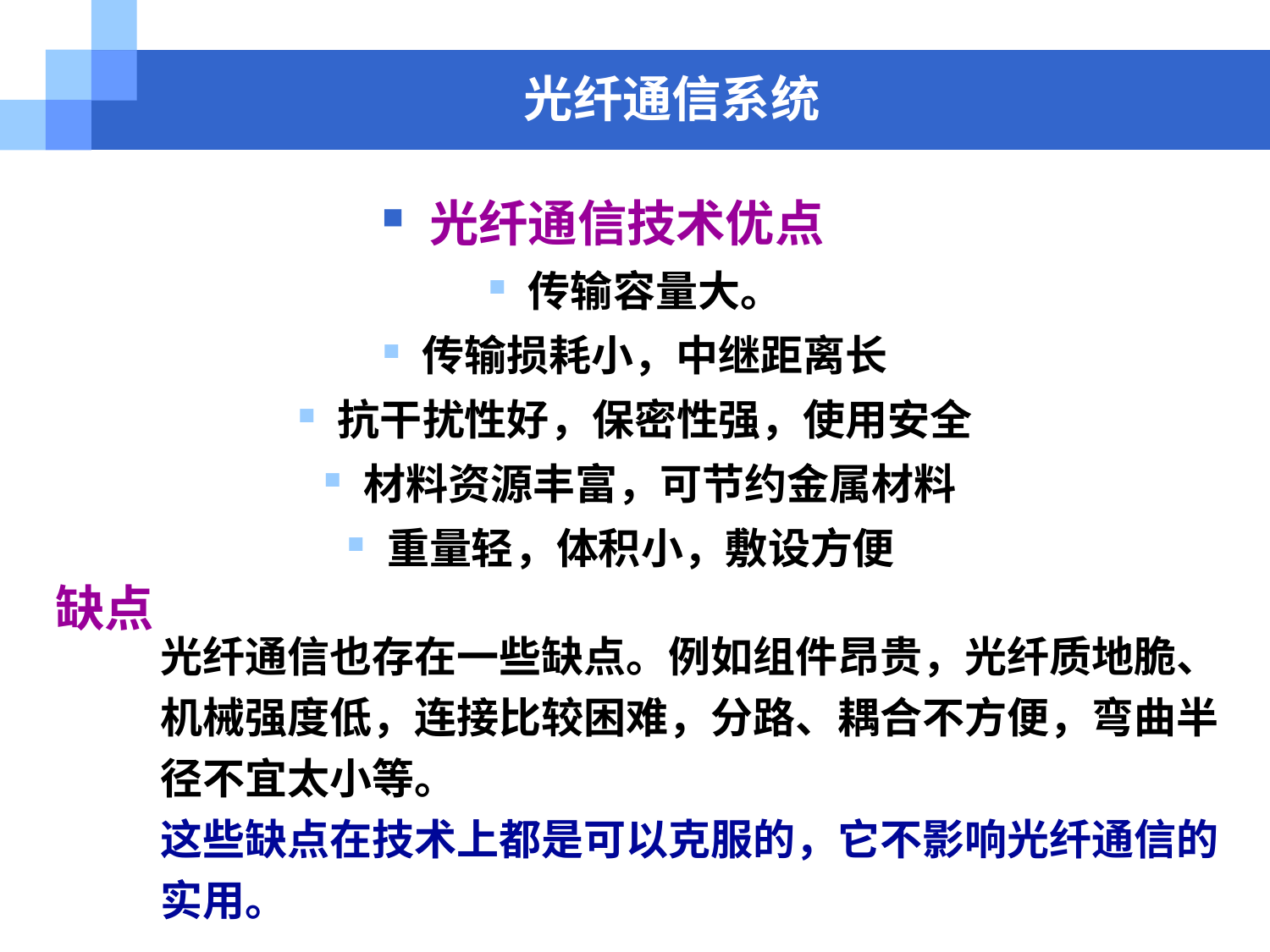

光纤通信系统
光纤通信技术优点
传输容量大。
传输损耗小，中继距离长
抗干扰性好，保密性强，使用安全
材料资源丰富，可节约金属材料
重量轻，体积小，敷设方便
缺点
光纤通信也存在一些缺点。例如组件昂贵，光纤质地脆、机械强度低，连接比较困难，分路、耦合不方便，弯曲半径不宜太小等。
这些缺点在技术上都是可以克服的，它不影响光纤通信的实用。